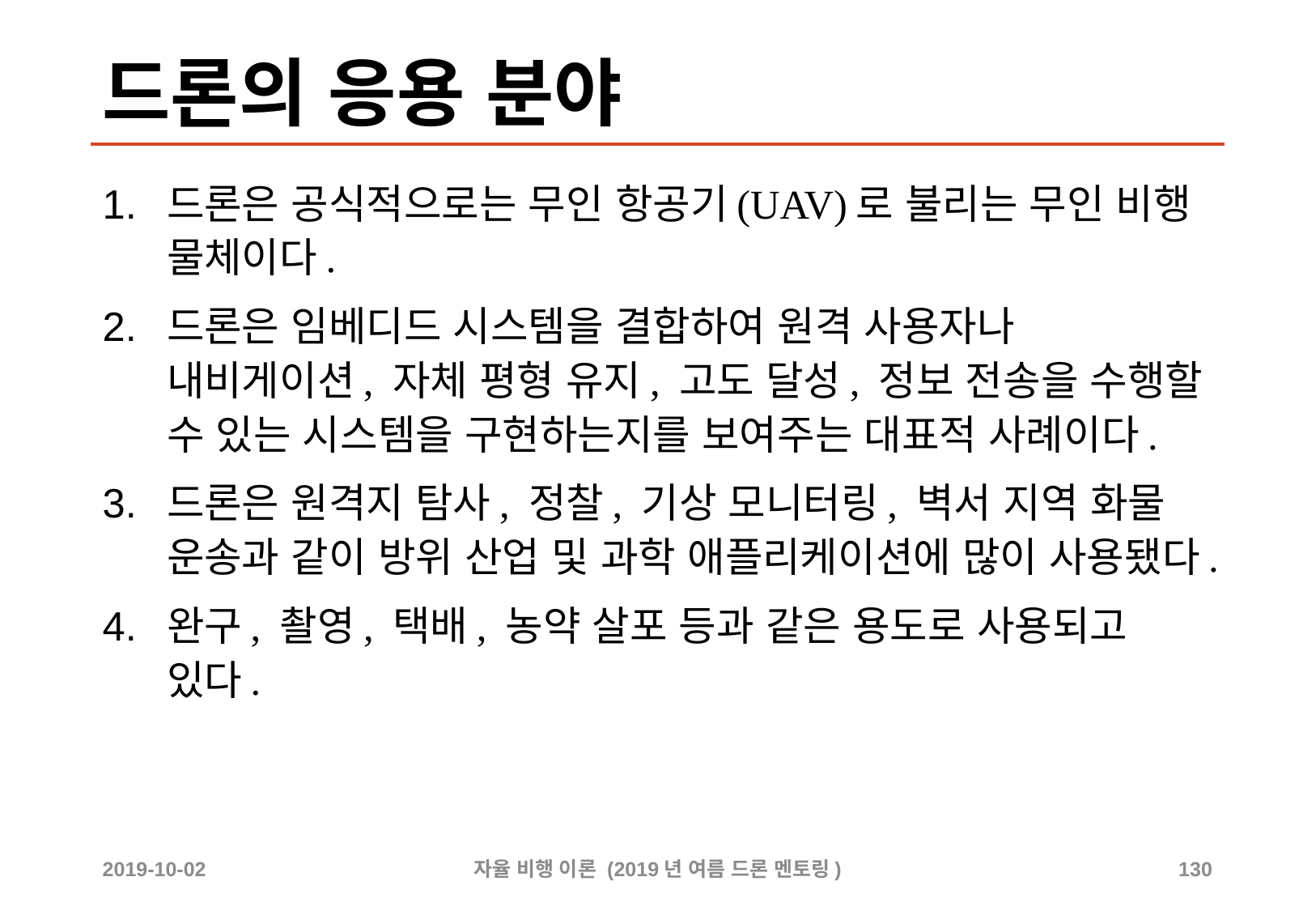

# 드론의 응용 분야
드론은 공식적으로는 무인 항공기(UAV)로 불리는 무인 비행 물체이다.
드론은 임베디드 시스템을 결합하여 원격 사용자나 내비게이션, 자체 평형 유지, 고도 달성, 정보 전송을 수행할 수 있는 시스템을 구현하는지를 보여주는 대표적 사례이다.
드론은 원격지 탐사, 정찰, 기상 모니터링, 벽서 지역 화물 운송과 같이 방위 산업 및 과학 애플리케이션에 많이 사용됐다.
완구, 촬영, 택배, 농약 살포 등과 같은 용도로 사용되고 있다.
2019-10-02
자율 비행 이론 (2019년 여름 드론 멘토링)
130